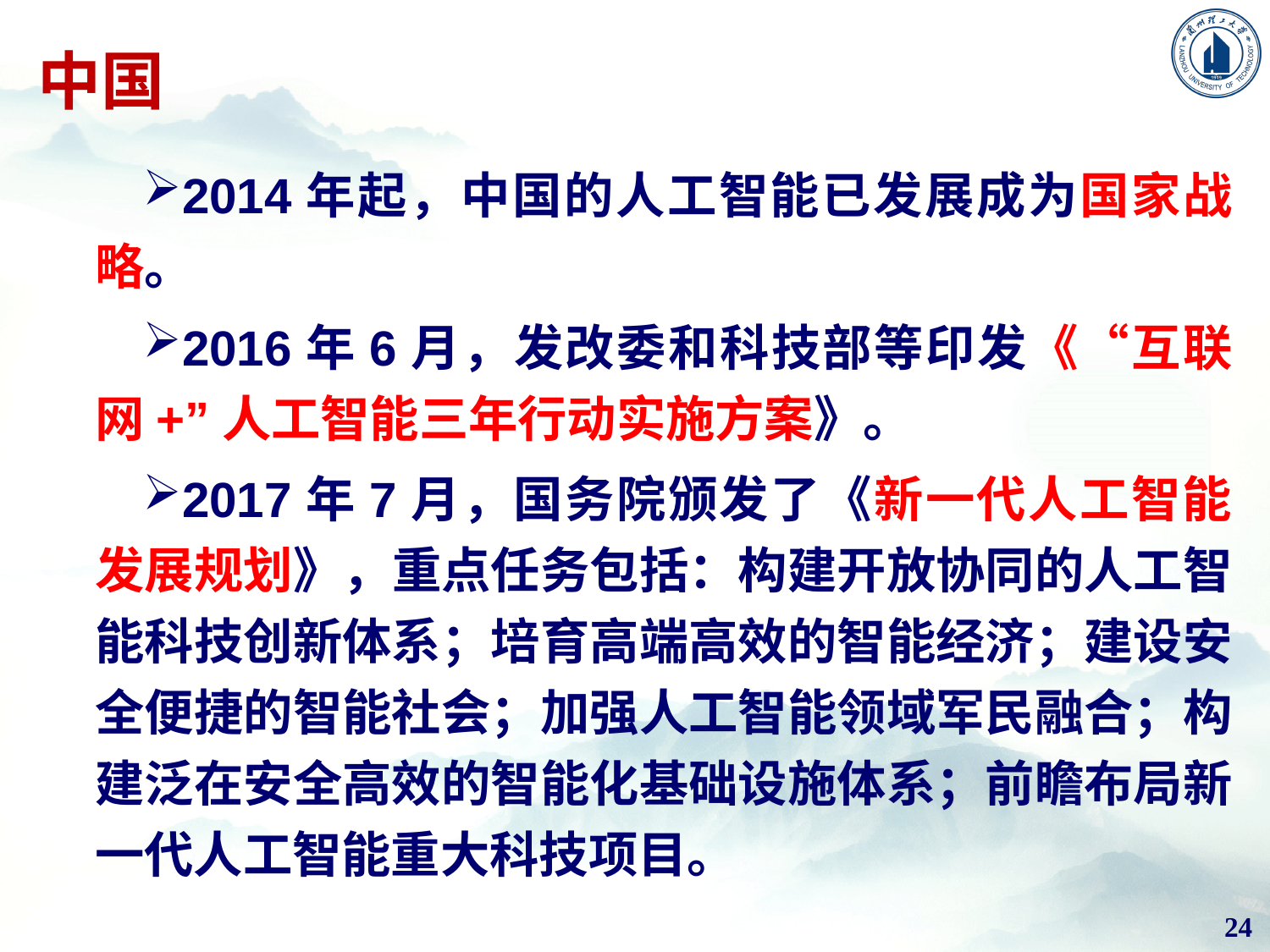

# 中国
2014年起，中国的人工智能已发展成为国家战略。
2016年6月，发改委和科技部等印发《“互联网+”人工智能三年行动实施方案》。
2017年7月，国务院颁发了《新一代人工智能发展规划》，重点任务包括：构建开放协同的人工智能科技创新体系；培育高端高效的智能经济；建设安全便捷的智能社会；加强人工智能领域军民融合；构建泛在安全高效的智能化基础设施体系；前瞻布局新一代人工智能重大科技项目。

24